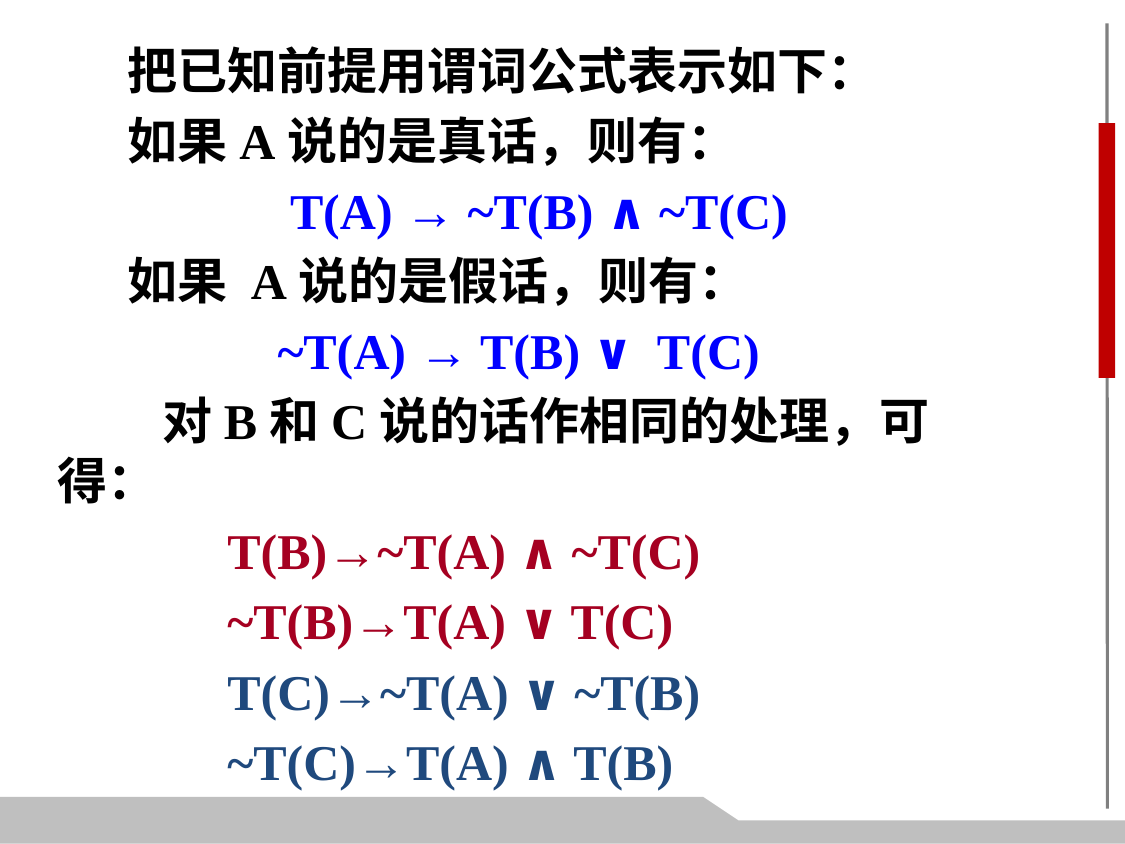

把已知前提用谓词公式表示如下：
如果A说的是真话，则有：
             T(A) → ~T(B) ∧ ~T(C)
如果 A说的是假话，则有：
            ~T(A) → T(B) ∨  T(C)
            对B和C说的话作相同的处理，可得：
                 T(B)→~T(A) ∧ ~T(C)
                 ~T(B)→T(A) ∨ T(C)
                 T(C)→~T(A) ∨ ~T(B)
                 ~T(C)→T(A) ∧ T(B)